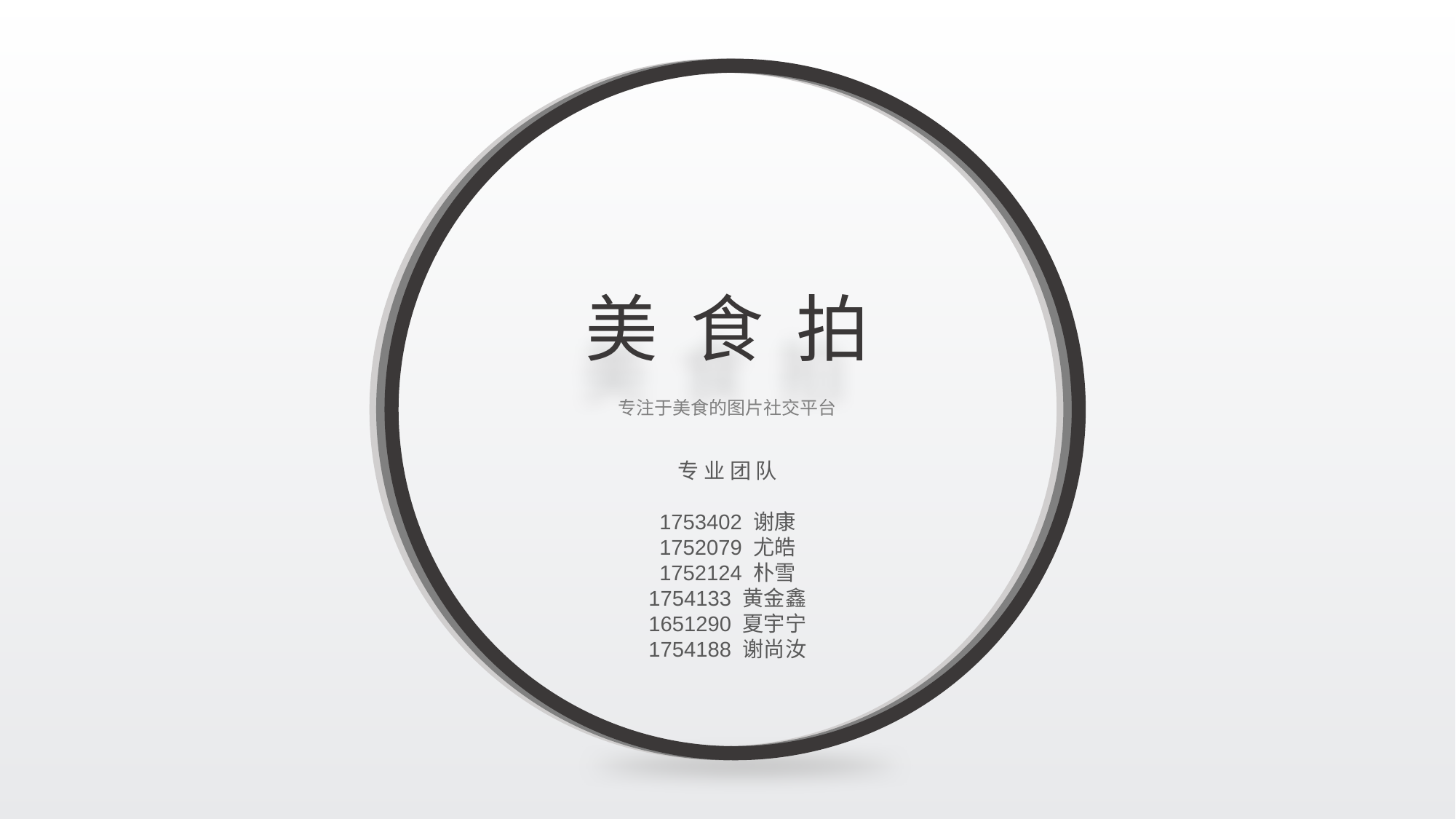

美  食  拍
专注于美食的图片社交平台
专 业 团 队

1753402 谢康
1752079 尤皓
1752124 朴雪
1754133 黄金鑫
1651290 夏宇宁
1754188 谢尚汝